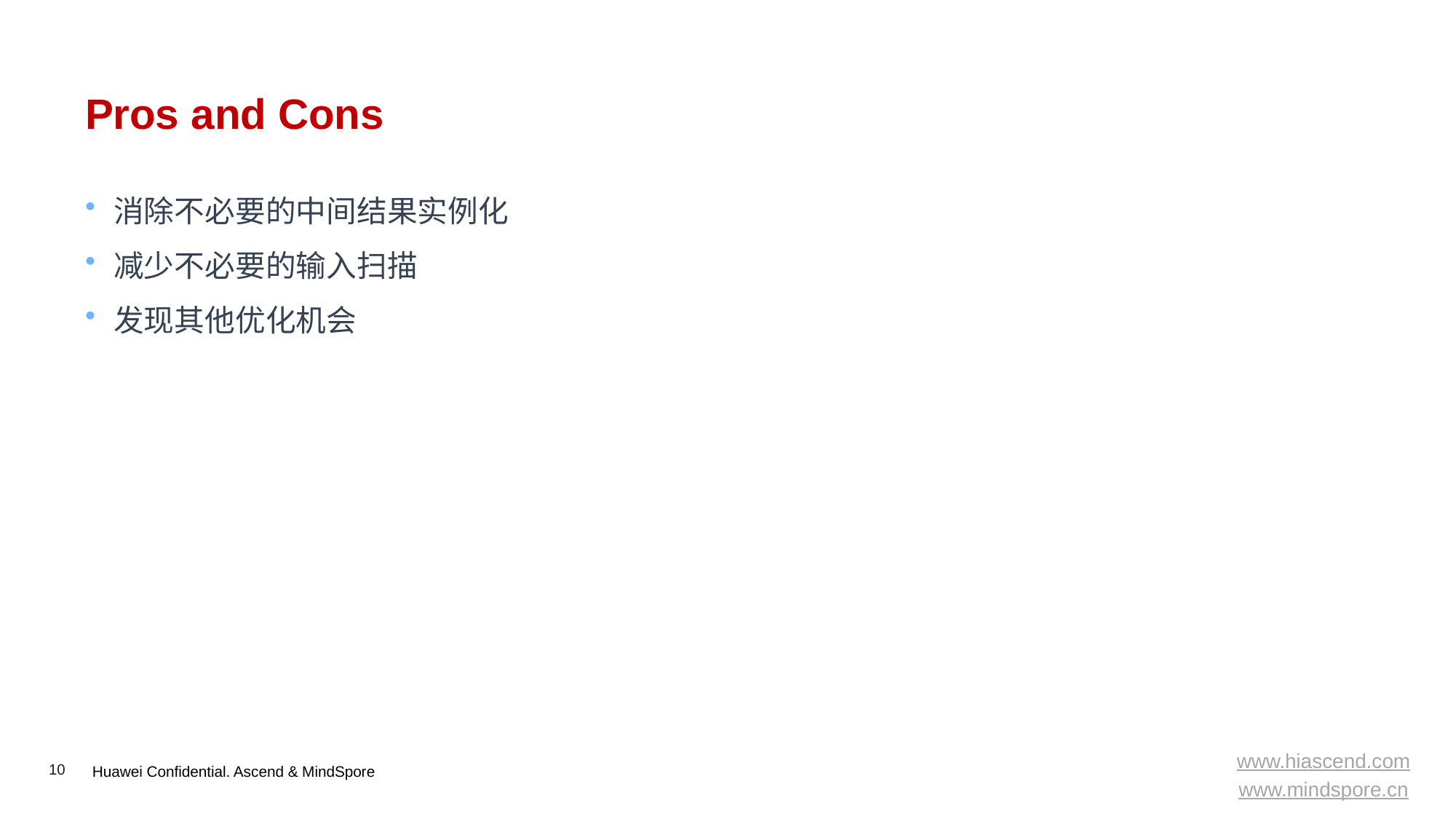

# Pros and Cons
消除不必要的中间结果实例化
减少不必要的输入扫描
发现其他优化机会